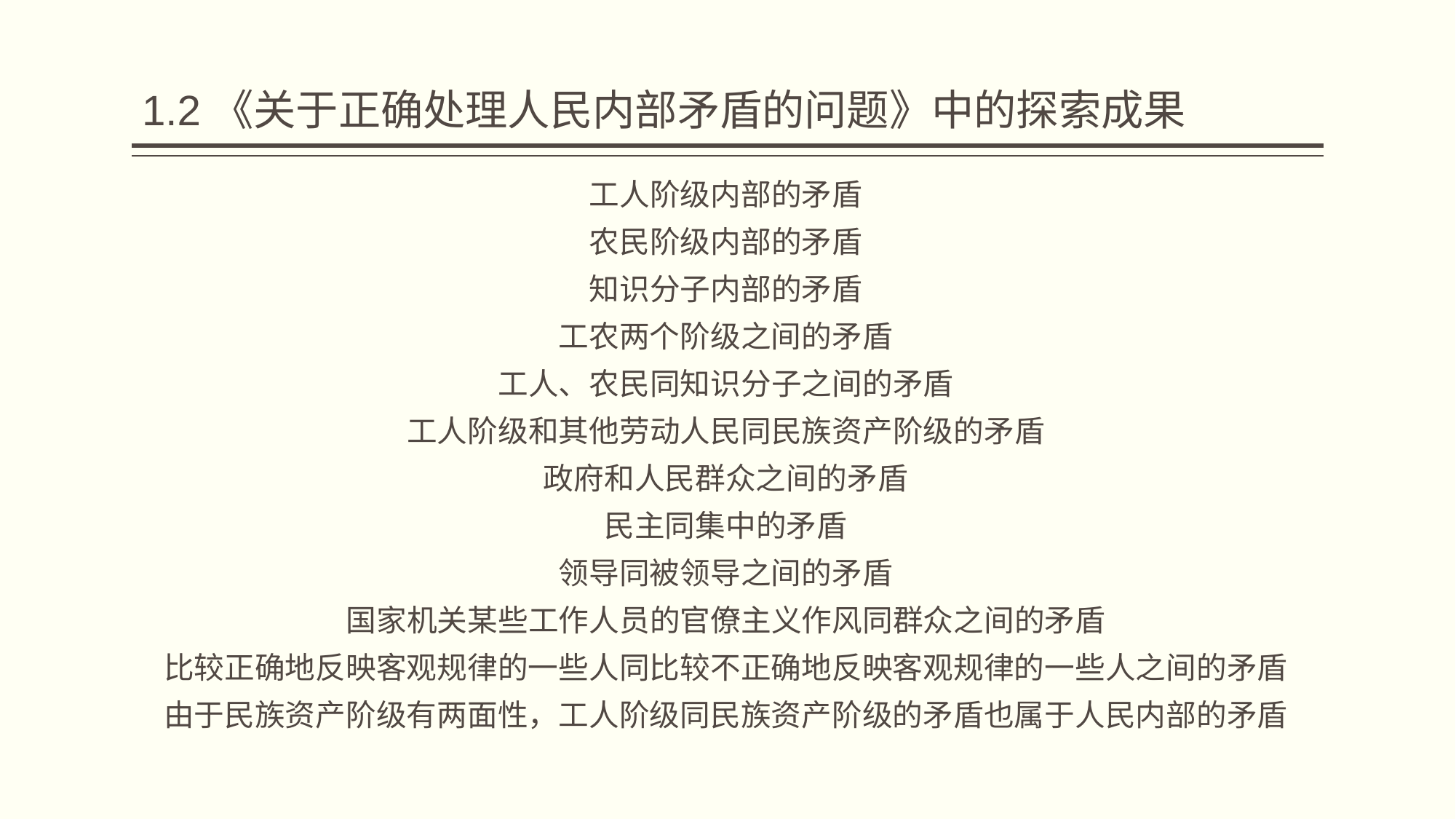

# 1.2《关于正确处理人民内部矛盾的问题》中的探索成果
工人阶级内部的矛盾
农民阶级内部的矛盾
知识分子内部的矛盾
工农两个阶级之间的矛盾
工人、农民同知识分子之间的矛盾
工人阶级和其他劳动人民同民族资产阶级的矛盾
政府和人民群众之间的矛盾
民主同集中的矛盾
领导同被领导之间的矛盾
国家机关某些工作人员的官僚主义作风同群众之间的矛盾
比较正确地反映客观规律的一些人同比较不正确地反映客观规律的一些人之间的矛盾
由于民族资产阶级有两面性，工人阶级同民族资产阶级的矛盾也属于人民内部的矛盾